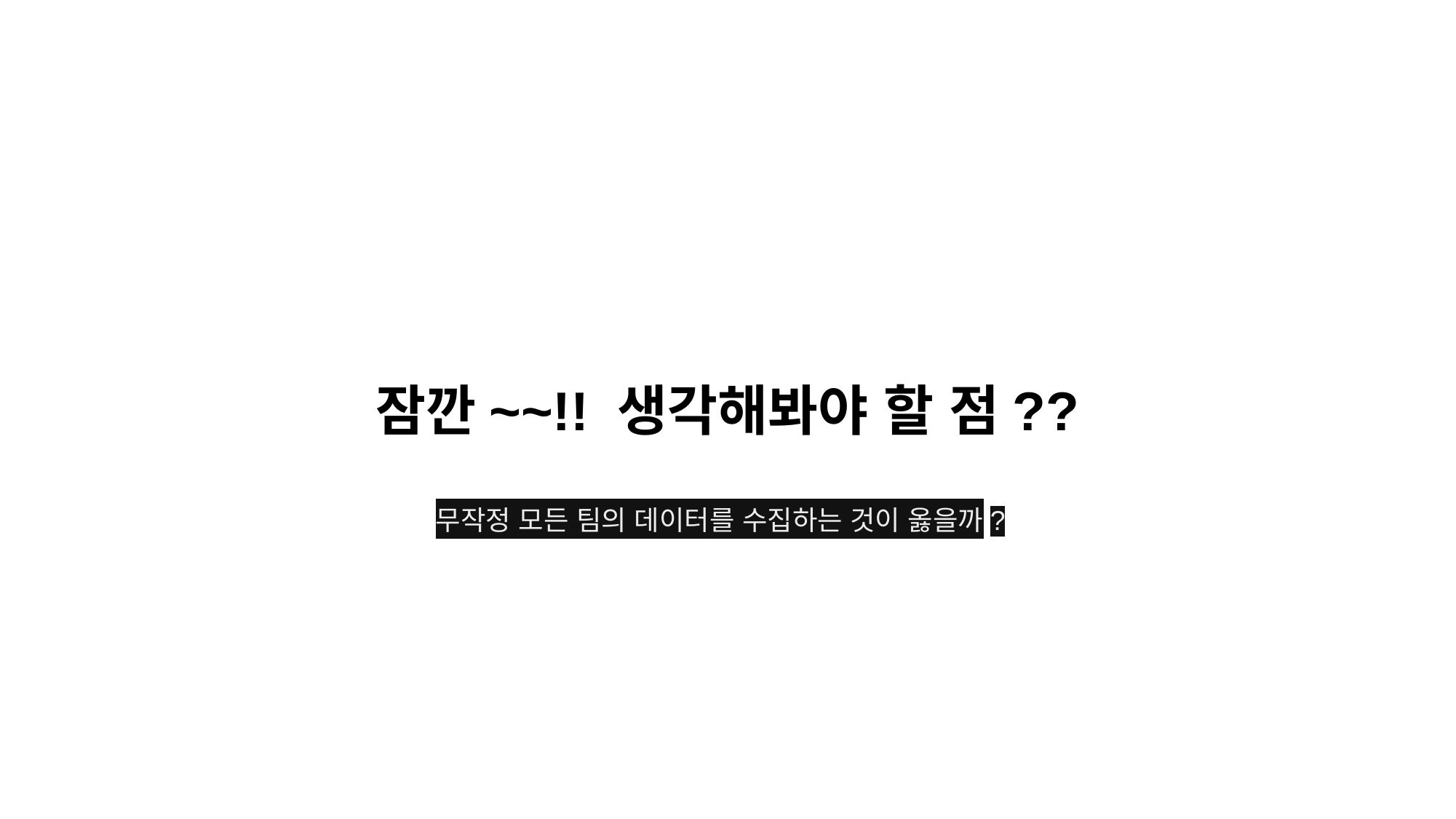

잠깐~~!! 생각해봐야 할 점??
무작정 모든 팀의 데이터를 수집하는 것이 옳을까?